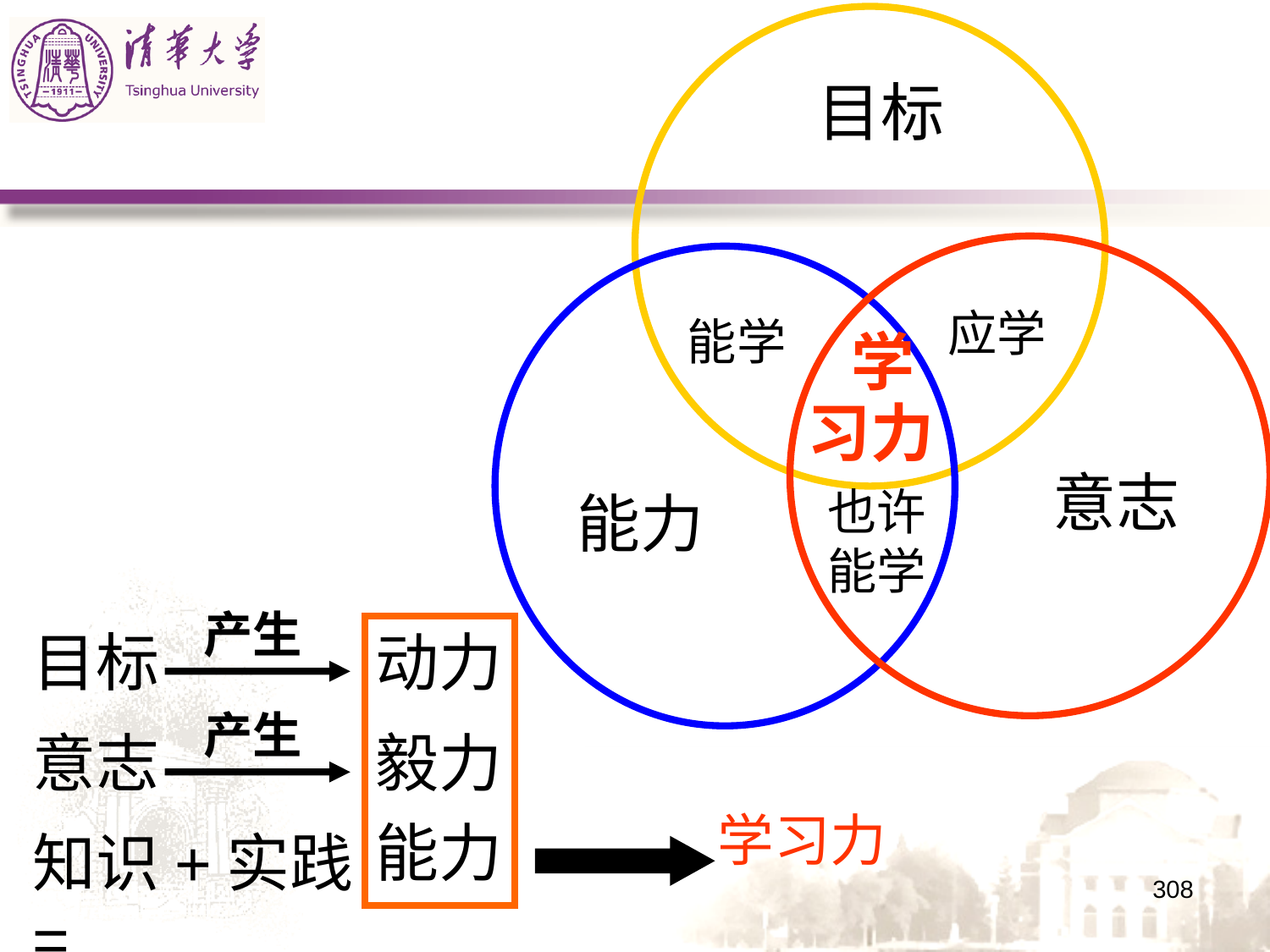

目标

意志

能力
应学
能学
  学
习力
也许能学
产生
目标
动力

产生
意志
毅力

学习力
能力
知识+实践=

308